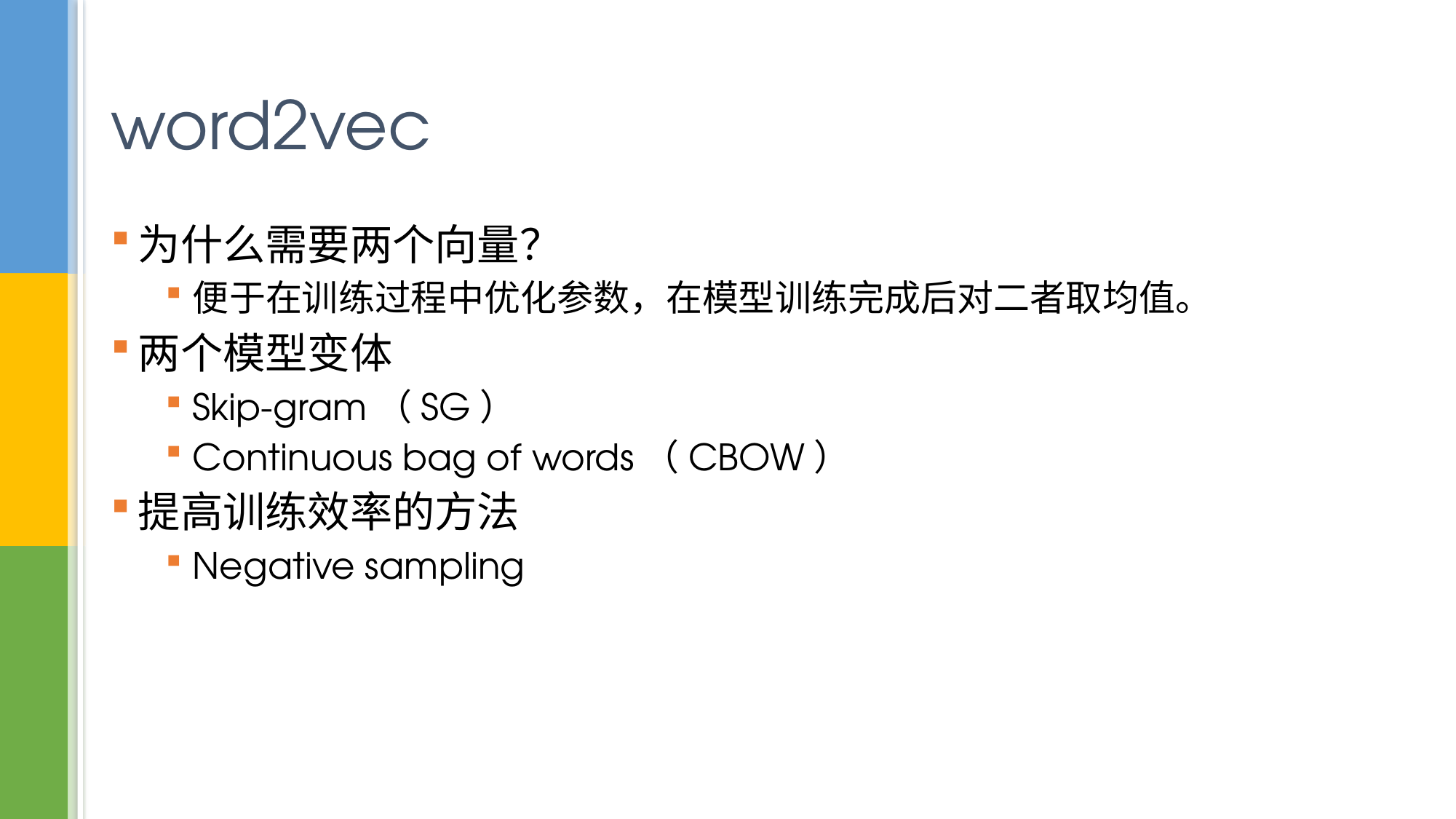

# word2vec
为什么需要两个向量？
便于在训练过程中优化参数，在模型训练完成后对二者取均值。
两个模型变体
Skip-gram（SG）
Continuous bag of words（CBOW）
提高训练效率的方法
Negative sampling